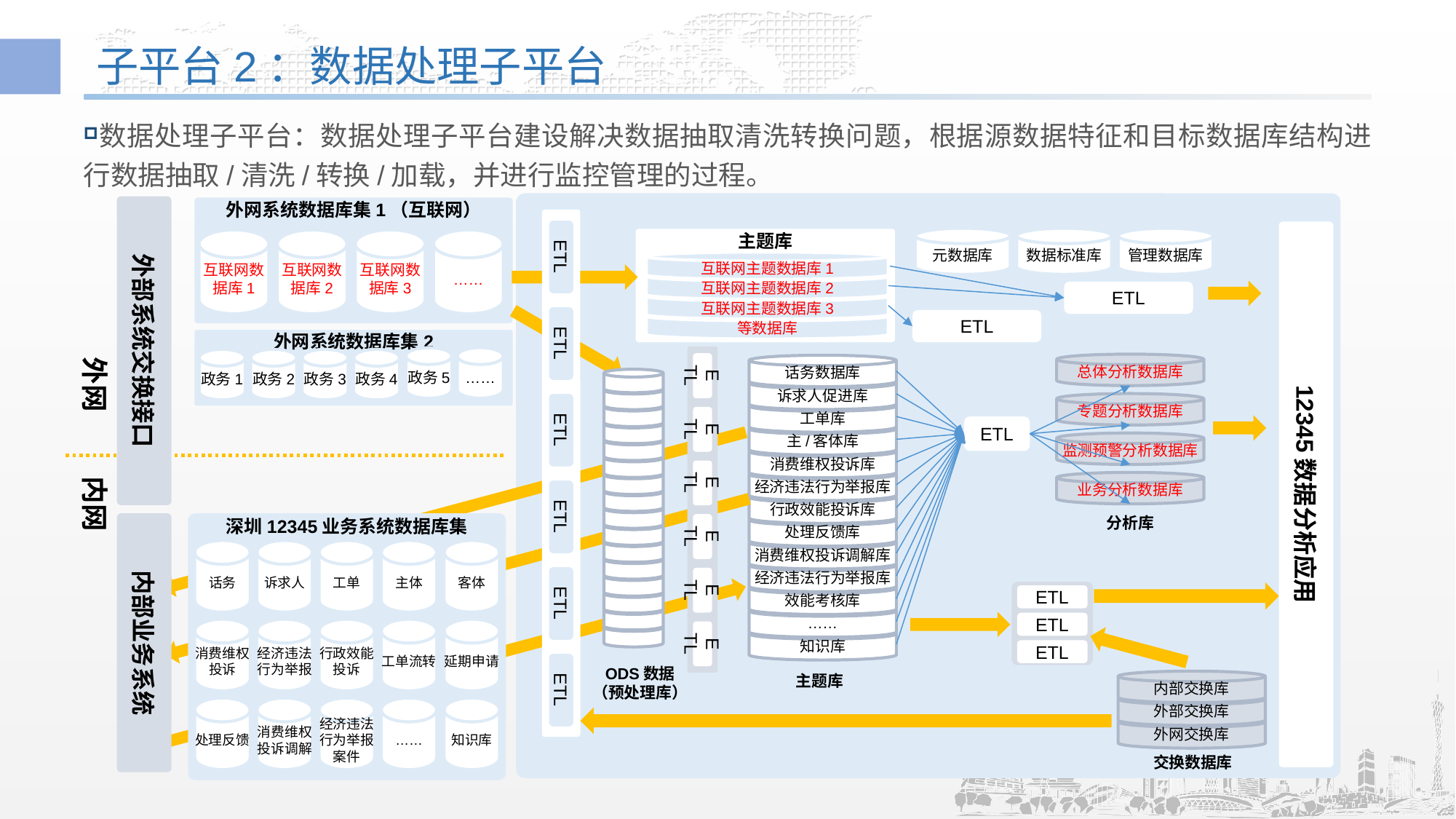

# 子平台2：数据处理子平台
数据处理子平台：数据处理子平台建设解决数据抽取清洗转换问题，根据源数据特征和目标数据库结构进行数据抽取/清洗/转换/加载，并进行监控管理的过程。

外部系统交换接口
外网系统数据库集1（互联网）

ETL
ETL
ETL
ETL
ETL
ETL
12345数据分析应用
元数据库
数据标准库
管理数据库
主题库
互联网数据库1
互联网数据库2
互联网数据库3
……
互联网主题数据库1
互联网主题数据库2
互联网主题数据库3
等数据库

ETL
ETL

外网系统数据库集2

ETL
ETL
ETL
ETL
ETL
ETL
外网
政务5
……
政务1
政务2
政务3
政务4
总体分析数据库
专题分析数据库
监测预警分析数据库
业务分析数据库
分析库
话务数据库
诉求人促进库
工单库
主/客体库
消费维权投诉库
经济违法行为举报库
行政效能投诉库
处理反馈库
消费维权投诉调解库
经济违法行为举报库
效能考核库
……
知识库

ETL
内网

内部业务系统
深圳12345业务系统数据库集
话务
诉求人
工单
主体
客体
消费维权投诉
经济违法行为举报
行政效能投诉
工单流转
延期申请
处理反馈
消费维权投诉调解
经济违法行为举报案件
……
知识库

ETL
ETL
ETL

ODS数据
（预处理库）
主题库
内部交换库
外部交换库

外网交换库
交换数据库